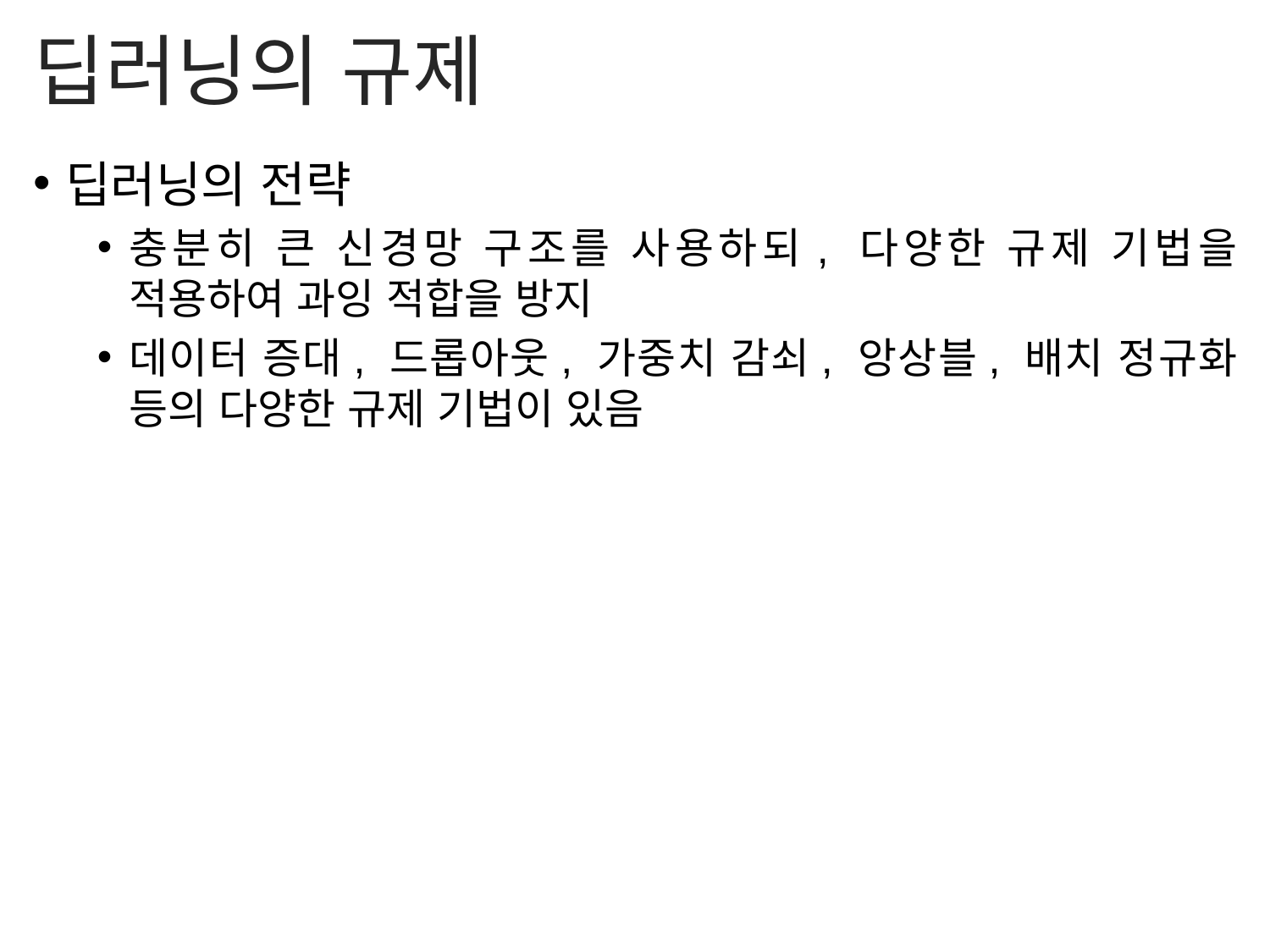

# 딥러닝의 규제
딥러닝의 전략
충분히 큰 신경망 구조를 사용하되, 다양한 규제 기법을 적용하여 과잉 적합을 방지
데이터 증대, 드롭아웃, 가중치 감쇠, 앙상블, 배치 정규화 등의 다양한 규제 기법이 있음